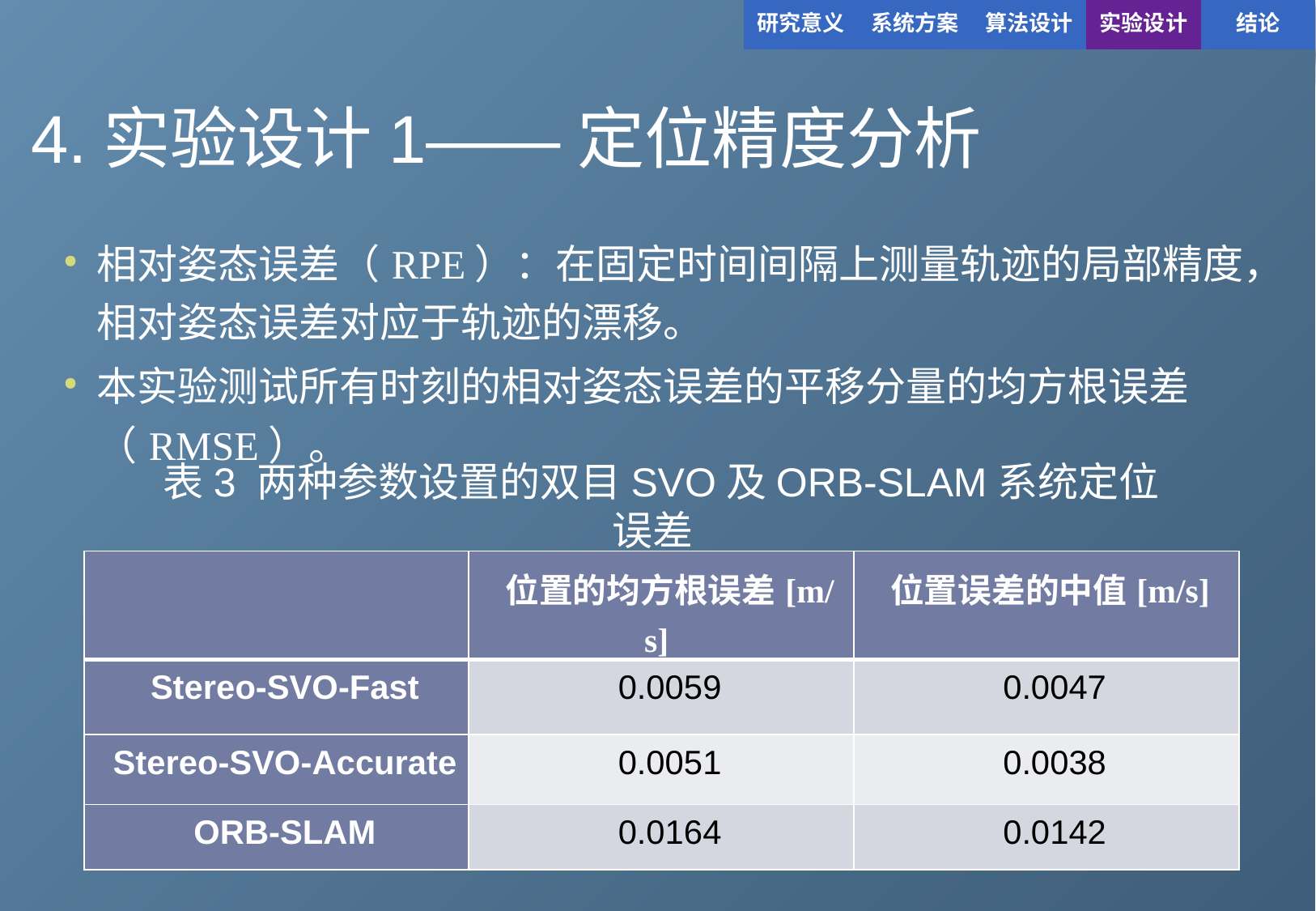

| 研究意义 | 系统方案 | 算法设计 | 实验设计 | 结论 |
| --- | --- | --- | --- | --- |
# 4.实验设计1——定位精度分析
相对姿态误差（RPE）：在固定时间间隔上测量轨迹的局部精度，相对姿态误差对应于轨迹的漂移。
本实验测试所有时刻的相对姿态误差的平移分量的均方根误差（RMSE）。
表3 两种参数设置的双目SVO及ORB-SLAM系统定位误差
|  | 位置的均方根误差[m/s] | 位置误差的中值[m/s] |
| --- | --- | --- |
| Stereo-SVO-Fast | 0.0059 | 0.0047 |
| Stereo-SVO-Accurate | 0.0051 | 0.0038 |
| ORB-SLAM | 0.0164 | 0.0142 |